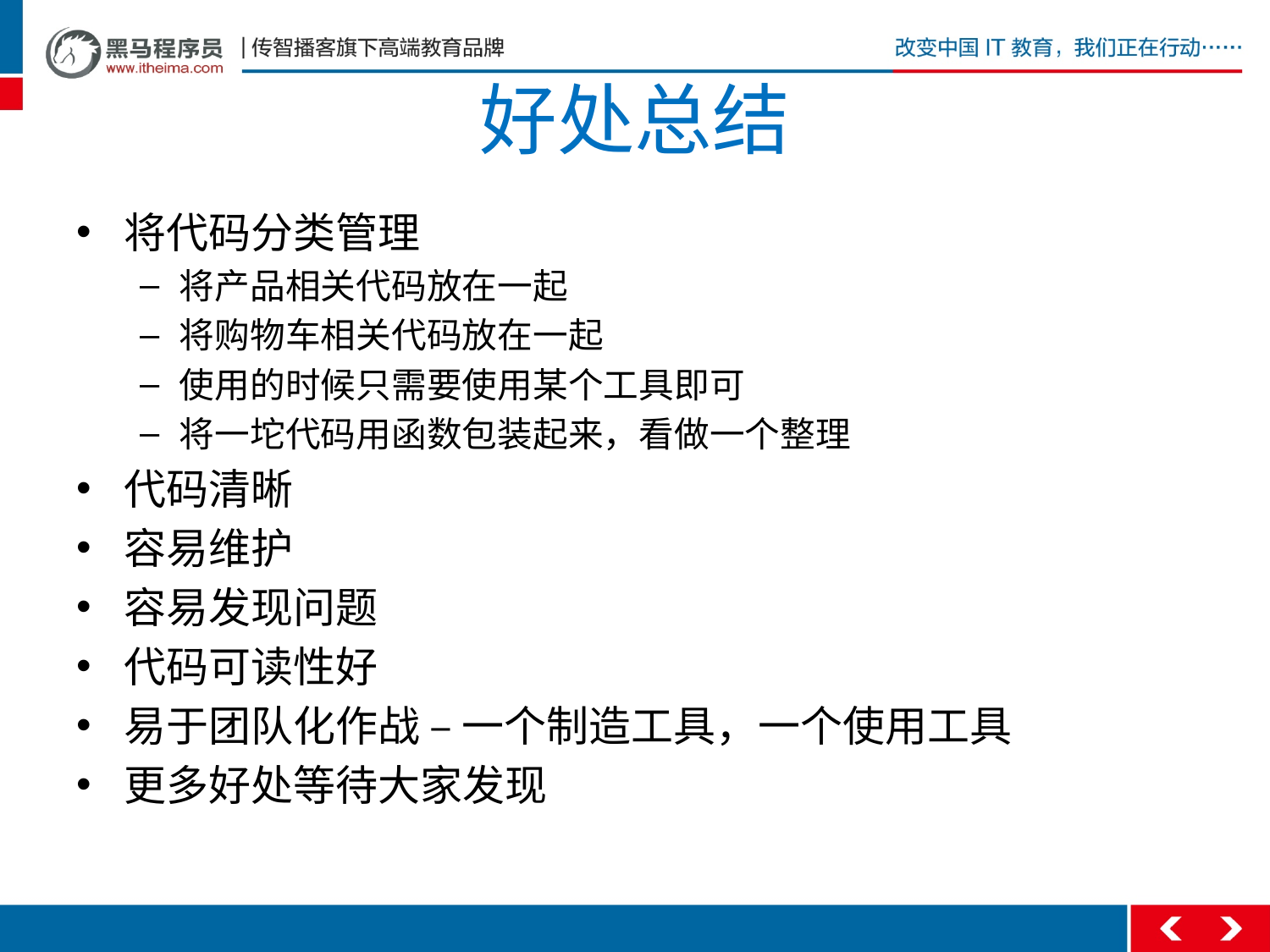

# 好处总结
将代码分类管理
将产品相关代码放在一起
将购物车相关代码放在一起
使用的时候只需要使用某个工具即可
将一坨代码用函数包装起来，看做一个整理
代码清晰
容易维护
容易发现问题
代码可读性好
易于团队化作战 – 一个制造工具，一个使用工具
更多好处等待大家发现